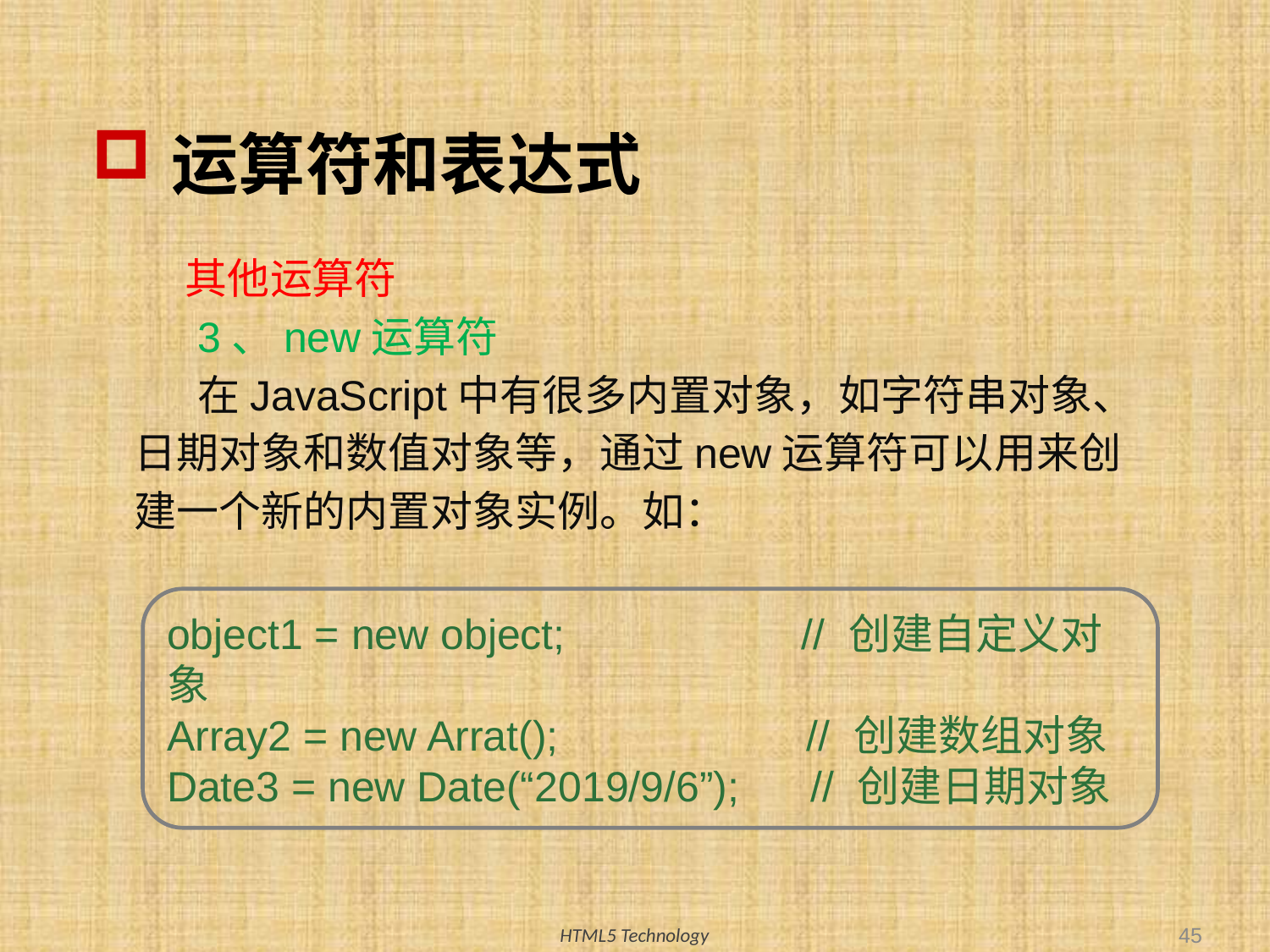

# 运算符和表达式
其他运算符
3、new运算符
在JavaScript中有很多内置对象，如字符串对象、日期对象和数值对象等，通过new运算符可以用来创建一个新的内置对象实例。如：
object1 = new object;                    // 创建自定义对象
Array2 = new Arrat();                     // 创建数组对象
Date3 = new Date(“2019/9/6”);      // 创建日期对象
45
HTML5 Technology